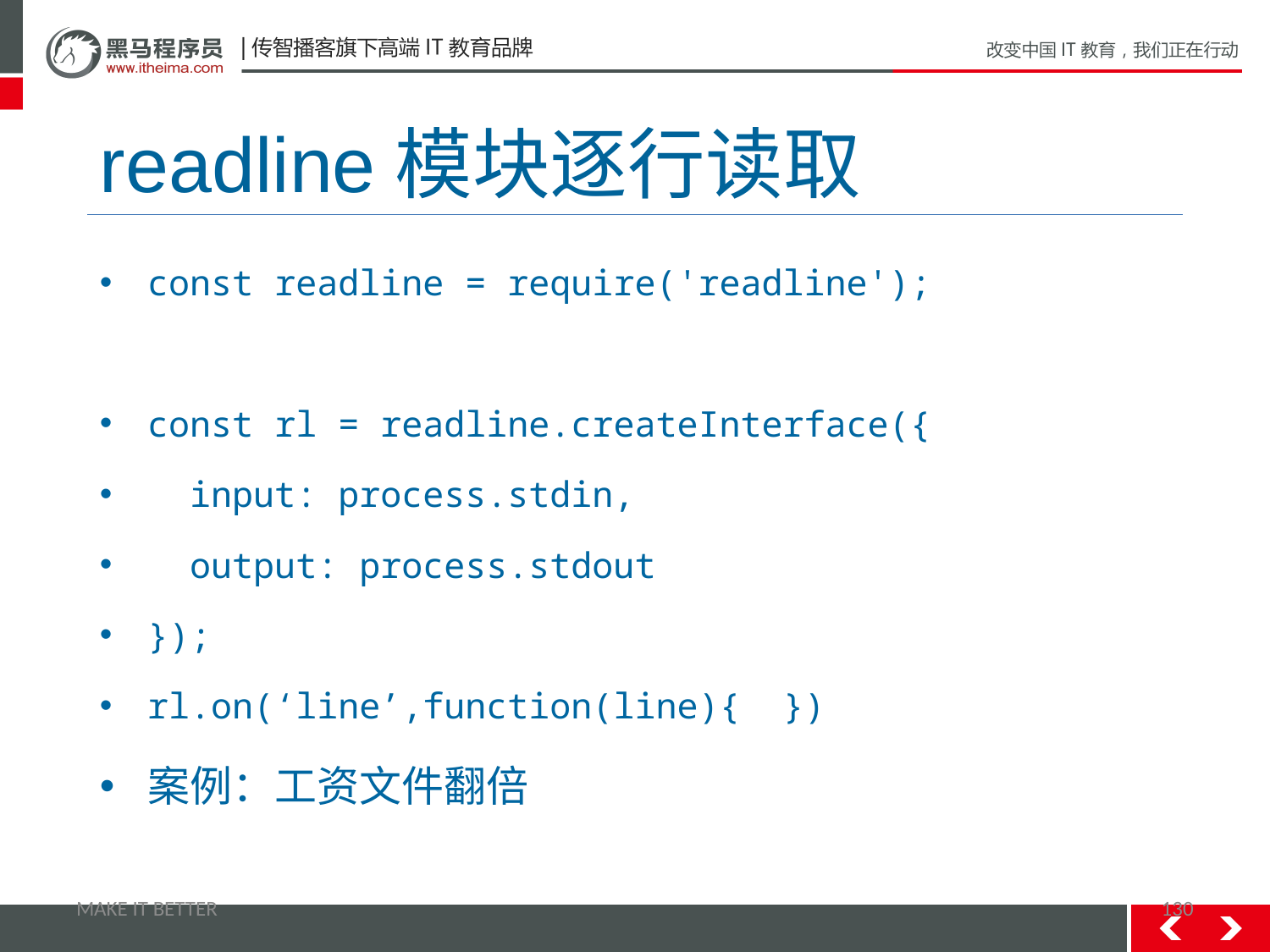

# readline模块逐行读取
const readline = require('readline');

const rl = readline.createInterface({
  input: process.stdin,
  output: process.stdout
});
rl.on(‘line’,function(line){  })
案例：工资文件翻倍
MAKE IT BETTER
130